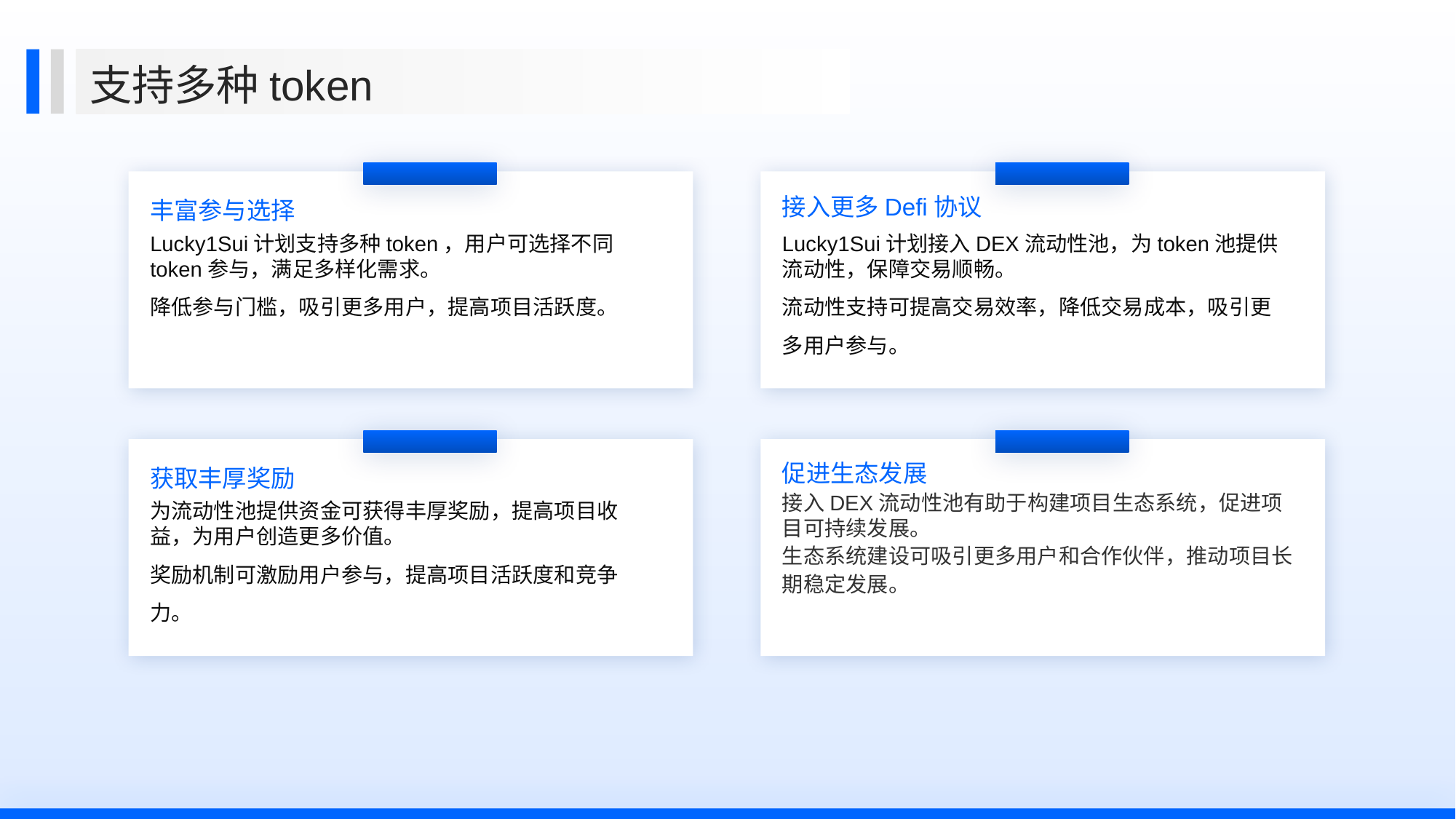

支持多种token

接入更多Defi协议
丰富参与选择
Lucky1Sui计划支持多种token，用户可选择不同token参与，满足多样化需求。
降低参与门槛，吸引更多用户，提高项目活跃度。
Lucky1Sui计划接入DEX流动性池，为token池提供流动性，保障交易顺畅。
流动性支持可提高交易效率，降低交易成本，吸引更多用户参与。

促进生态发展
促进生态发展
获取丰厚奖励
促进生态发展
接入DEX流动性池有助于构建项目生态系统，促进项目可持续发展。
生态系统建设可吸引更多用户和合作伙伴，推动项目长期稳定发展。
为流动性池提供资金可获得丰厚奖励，提高项目收益，为用户创造更多价值。
奖励机制可激励用户参与，提高项目活跃度和竞争力。